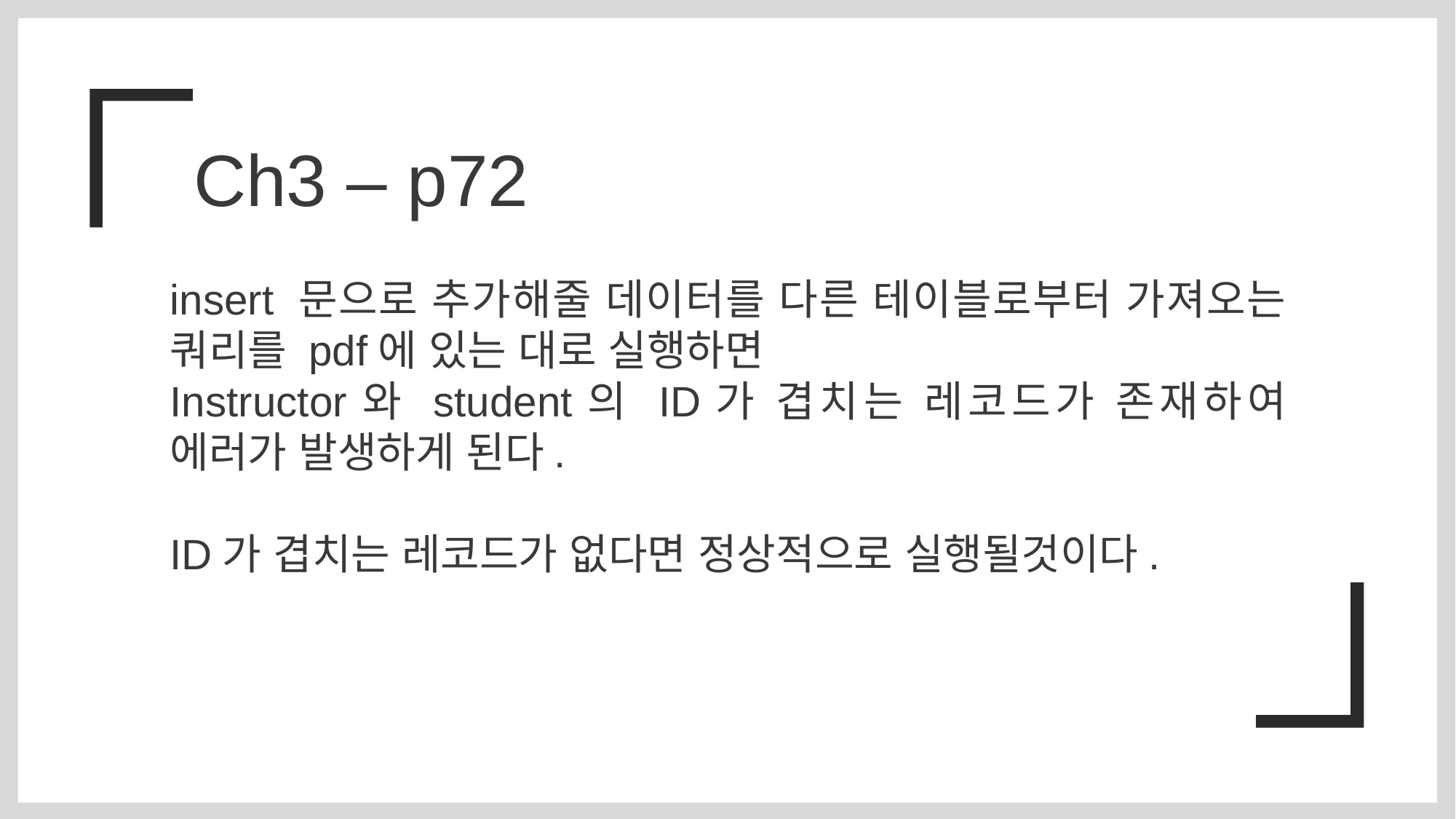

Ch3 – p72
insert 문으로 추가해줄 데이터를 다른 테이블로부터 가져오는 쿼리를 pdf에 있는 대로 실행하면
Instructor와 student의 ID가 겹치는 레코드가 존재하여 에러가 발생하게 된다.

ID가 겹치는 레코드가 없다면 정상적으로 실행될것이다.